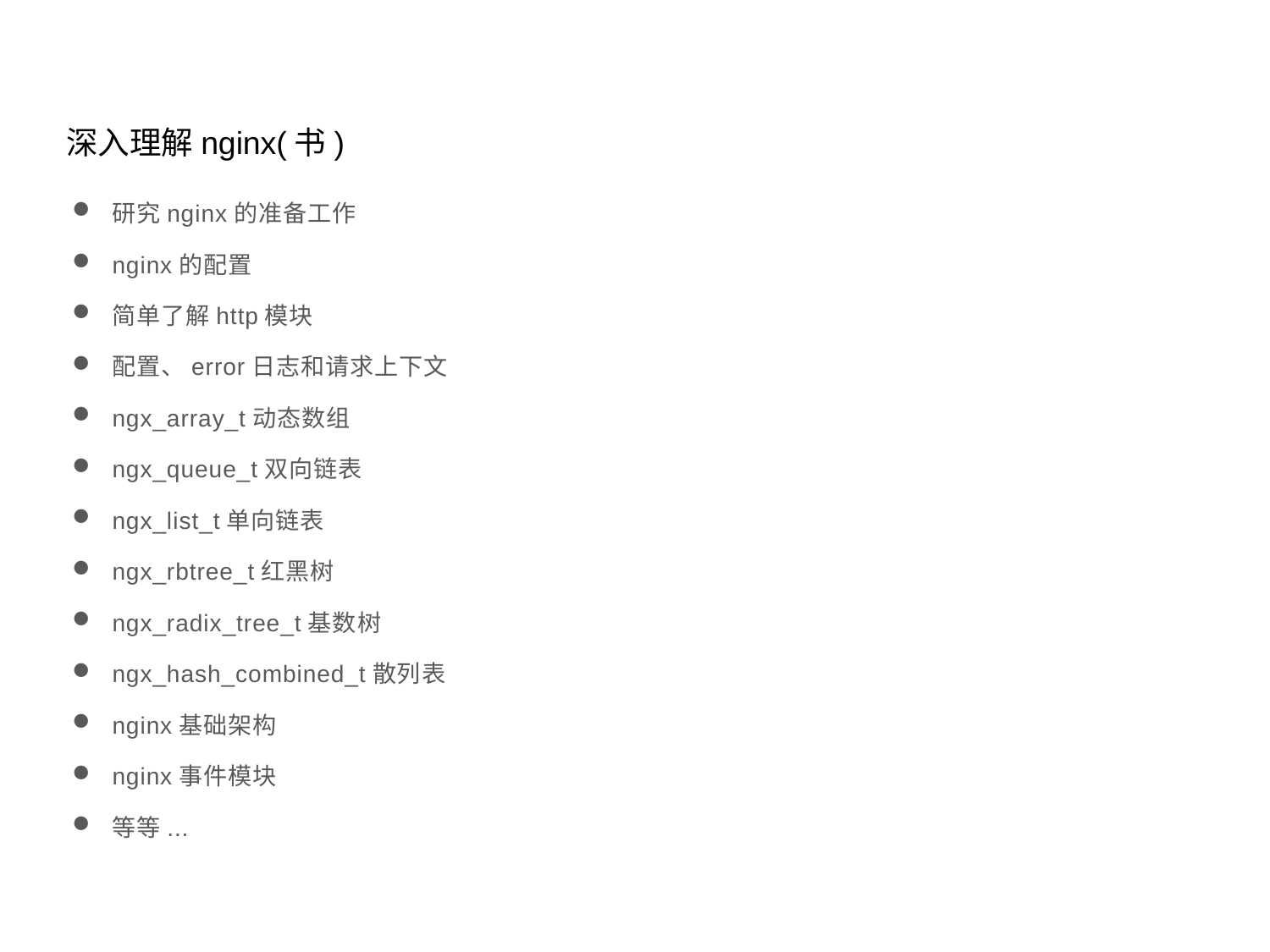

深入理解nginx(书)
研究nginx的准备工作
nginx的配置
简单了解http模块
配置、error日志和请求上下文
ngx_array_t动态数组
ngx_queue_t双向链表
ngx_list_t单向链表
ngx_rbtree_t红黑树
ngx_radix_tree_t基数树
ngx_hash_combined_t散列表
nginx基础架构
nginx事件模块
等等...